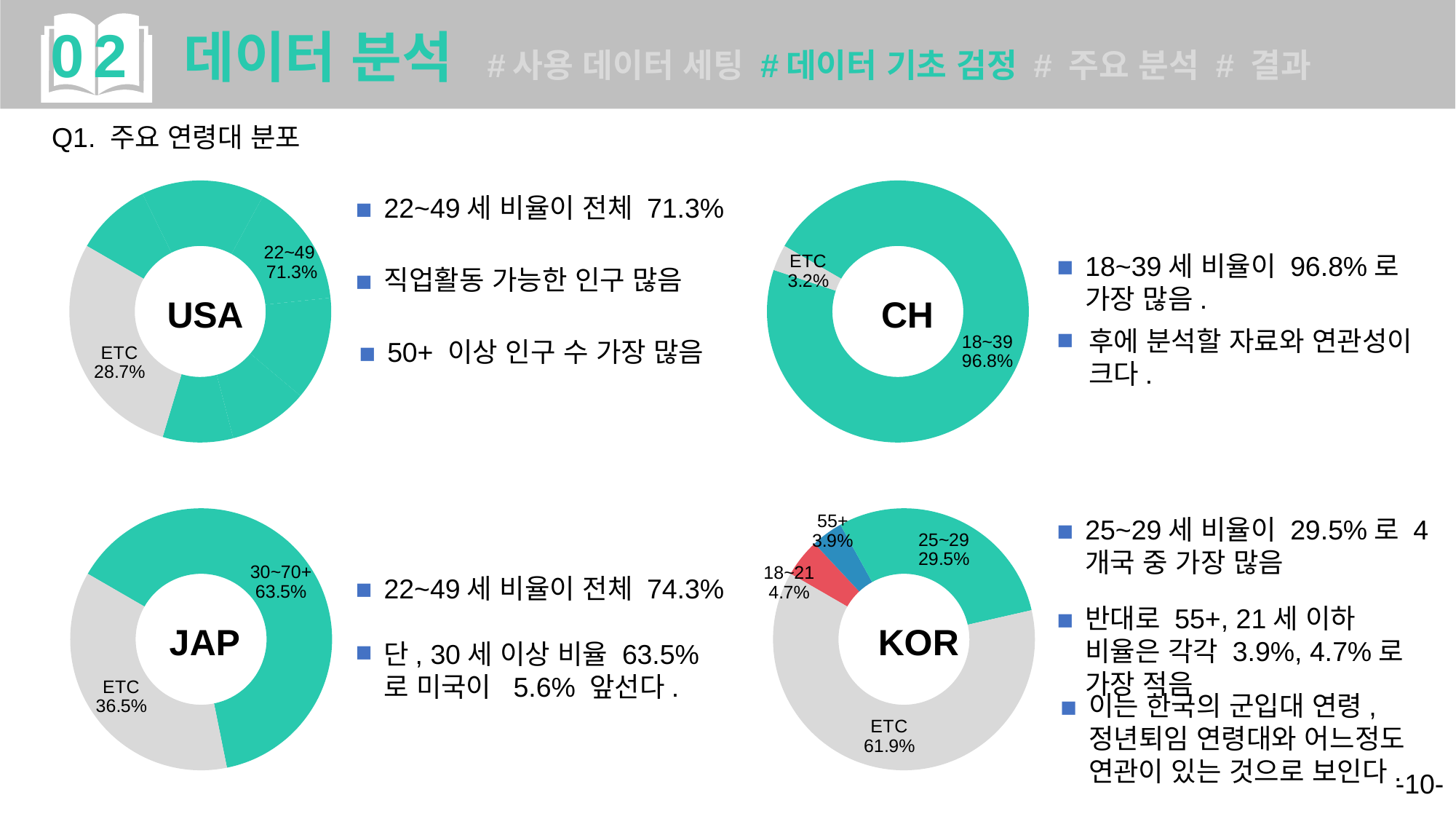

02  데이터 분석  #사용 데이터 세팅 #데이터 기초 검정 # 주요 분석 # 결과

Q1. 주요 연령대 분포

### Chart: CH

| Category | Sales |
|---|---|
| 18~39 | 96.8 |
| ETC | 3.2 |

### Chart: USA

| Category | Sales |
|---|---|
| 22~24 | 9.4 |
| 25~29 | 15.2 |
| 30~34 | 15.4 |
| 35~39 | 12.8 |
| 40~44 | 9.8 |
| 45~49 | 8.7 |
| etc | 28.7 |
22~49세 비율이 전체 71.3%
■
직업활동 가능한 인구 많음
■
50+ 이상 인구 수 가장 많음
■
18~39세 비율이 96.8%로 가장 많음.
■
■
후에 분석할 자료와 연관성이 크다.

### Chart: KOR

| Category | Sales |
|---|---|
| 18~21 | 4.7 |
| 55+ | 3.9 |
| 25~29 | 29.5 |
| ETC | 61.9 |

### Chart: JAP

| Category | Sales |
|---|---|
| 30~70+ | 63.5 |
| etc | 36.5 |
25~29세 비율이 29.5%로 4개국 중 가장 많음
■
반대로 55+, 21세 이하 비율은 각각 3.9%, 4.7%로 가장 적음
■
이는 한국의 군입대 연령, 정년퇴임 연령대와 어느정도 연관이 있는 것으로 보인다.
■
22~49세 비율이 전체 74.3%
■
■
단, 30세 이상 비율 63.5%로 미국이  5.6% 앞선다.

-10-